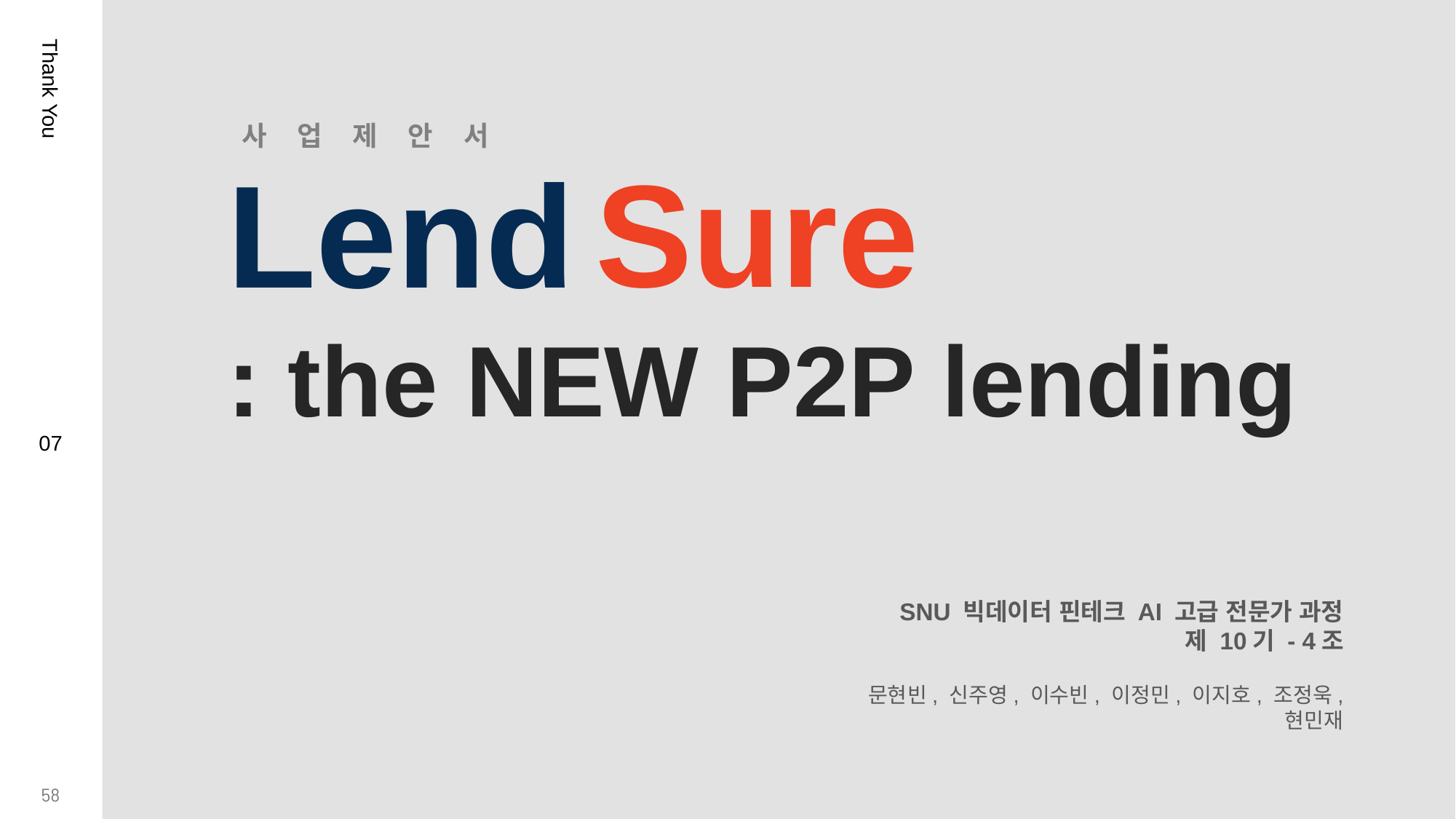

ç
Thank You
사업제안서
Sure
Lend
: the NEW P2P lending
07
SNU 빅데이터 핀테크 AI 고급 전문가 과정
제 10기 - 4조

문현빈, 신주영, 이수빈, 이정민, 이지호, 조정욱, 현민재
58